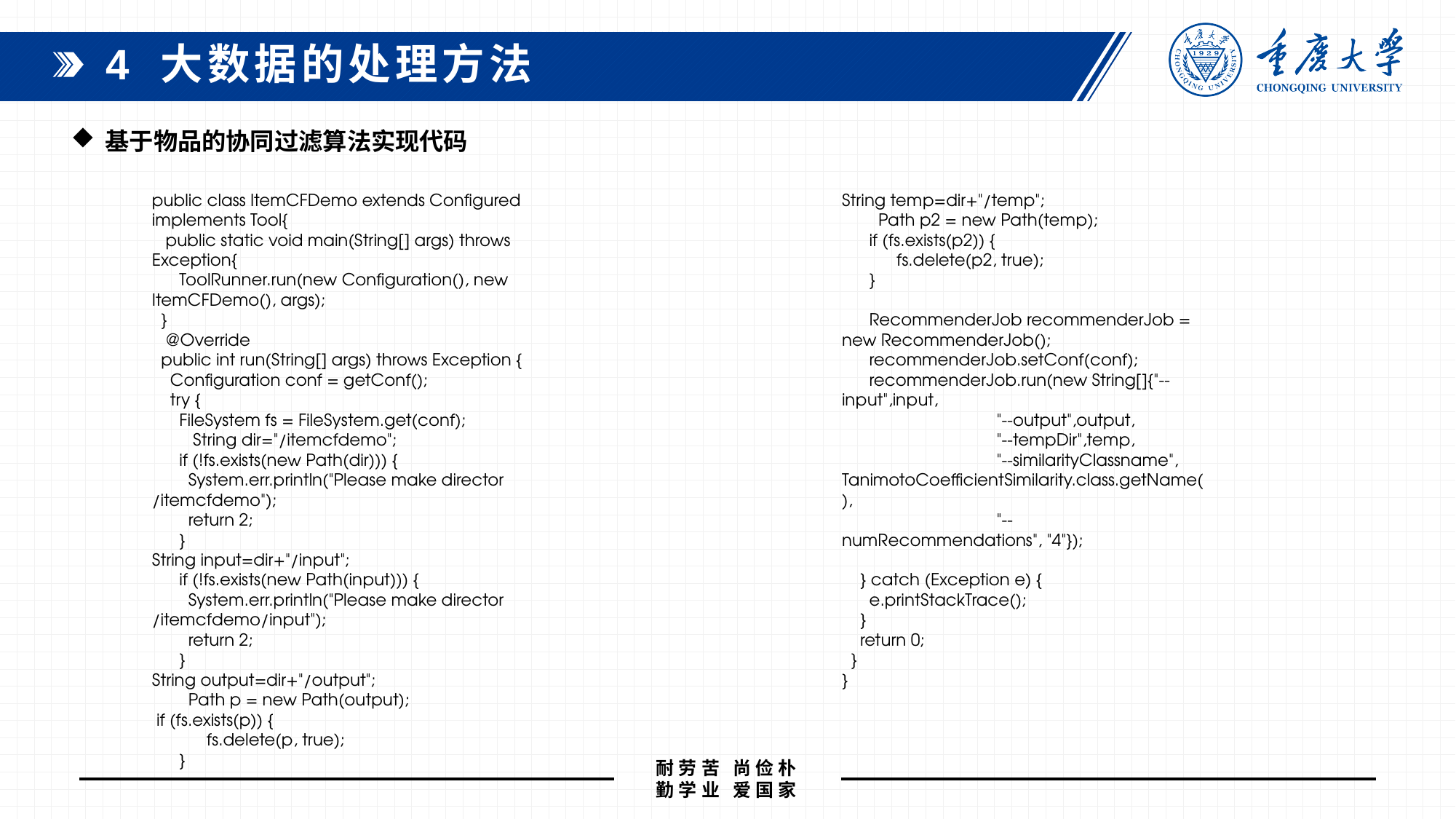

4 大数据的处理方法
基于物品的协同过滤算法实现代码
public class ItemCFDemo extends Configured implements Tool{
   public static void main(String[] args) throws Exception{
      ToolRunner.run(new Configuration(), new ItemCFDemo(), args);
  }
   @Override
  public int run(String[] args) throws Exception {
    Configuration conf = getConf();
    try {
      FileSystem fs = FileSystem.get(conf);
         String dir="/itemcfdemo";
      if (!fs.exists(new Path(dir))) {
        System.err.println("Please make director /itemcfdemo");
        return 2;
      }
String input=dir+"/input";
      if (!fs.exists(new Path(input))) {
        System.err.println("Please make director /itemcfdemo/input");
        return 2;
      }
String output=dir+"/output";
        Path p = new Path(output);
 if (fs.exists(p)) {
            fs.delete(p, true);
      }
String temp=dir+"/temp";
        Path p2 = new Path(temp);
      if (fs.exists(p2)) {
            fs.delete(p2, true);
      }

      RecommenderJob recommenderJob = new RecommenderJob();
      recommenderJob.setConf(conf);
      recommenderJob.run(new String[]{"--input",input,
                                  "--output",output,
                                  "--tempDir",temp,
                                  "--similarityClassname", TanimotoCoefficientSimilarity.class.getName(),
                                  "--numRecommendations", "4"});

    } catch (Exception e) {
      e.printStackTrace();
    }
    return 0;
  }
}